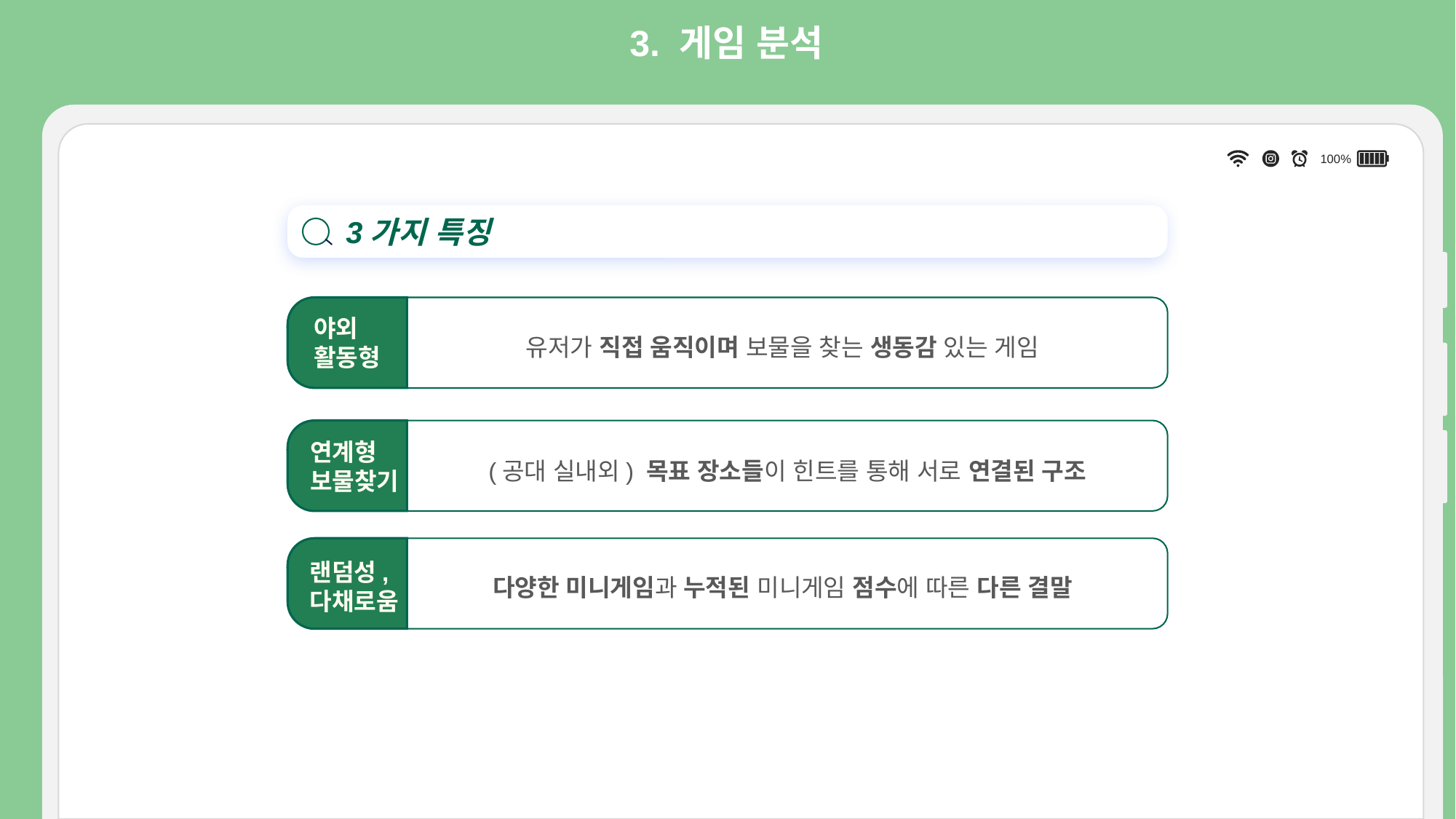

3. 게임 분석
3가지 특징

유저가 직접 움직이며 보물을 찾는 생동감 있는 게임
야외
활동형

연계형
보물찾기

(공대 실내외) 목표 장소들이 힌트를 통해 서로 연결된 구조
랜덤성,
다채로움

다양한 미니게임과 누적된 미니게임 점수에 따른 다른 결말